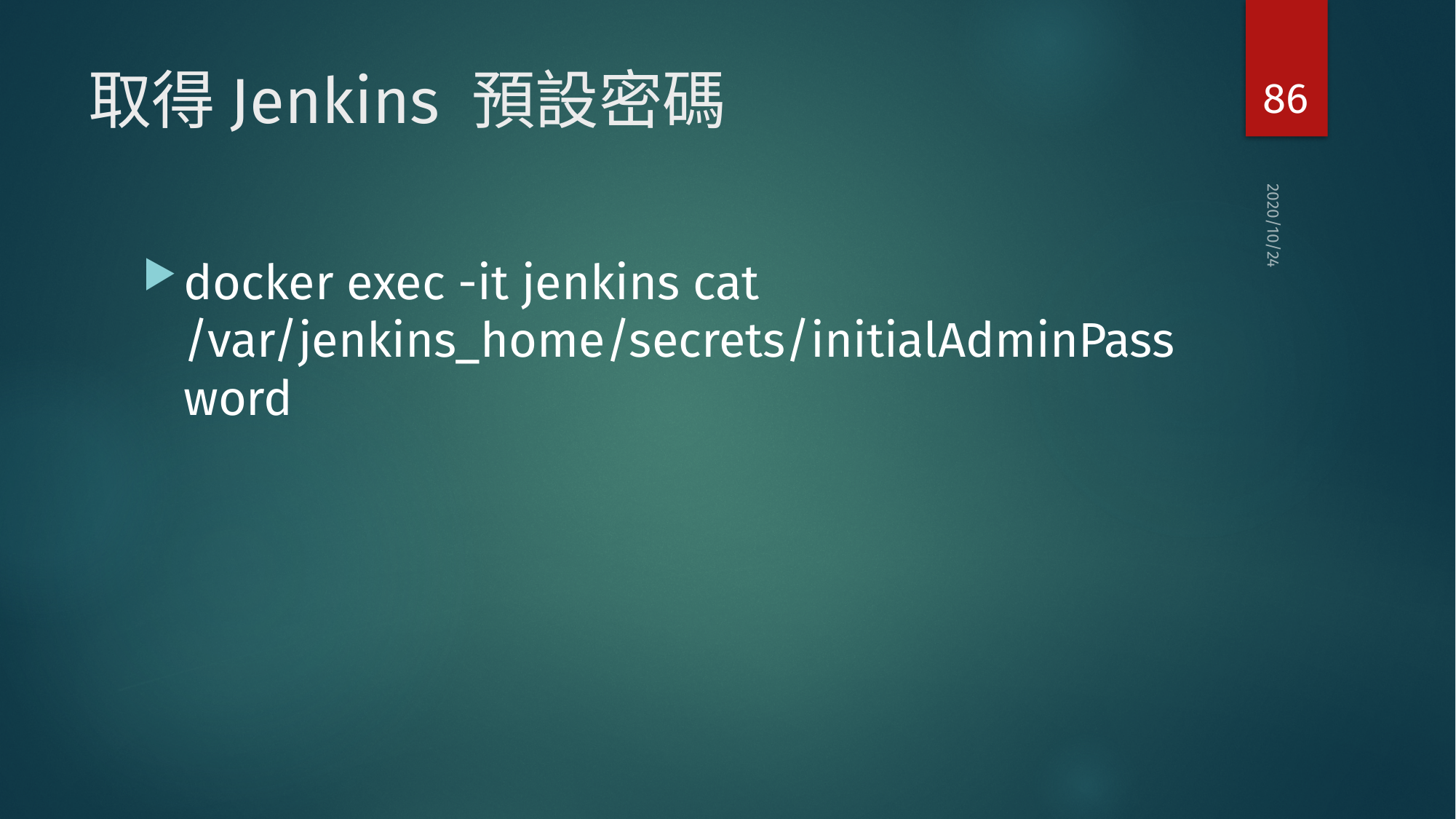

86
# 取得Jenkins 預設密碼
2020/10/24
docker exec -it jenkins cat /var/jenkins_home/secrets/initialAdminPassword